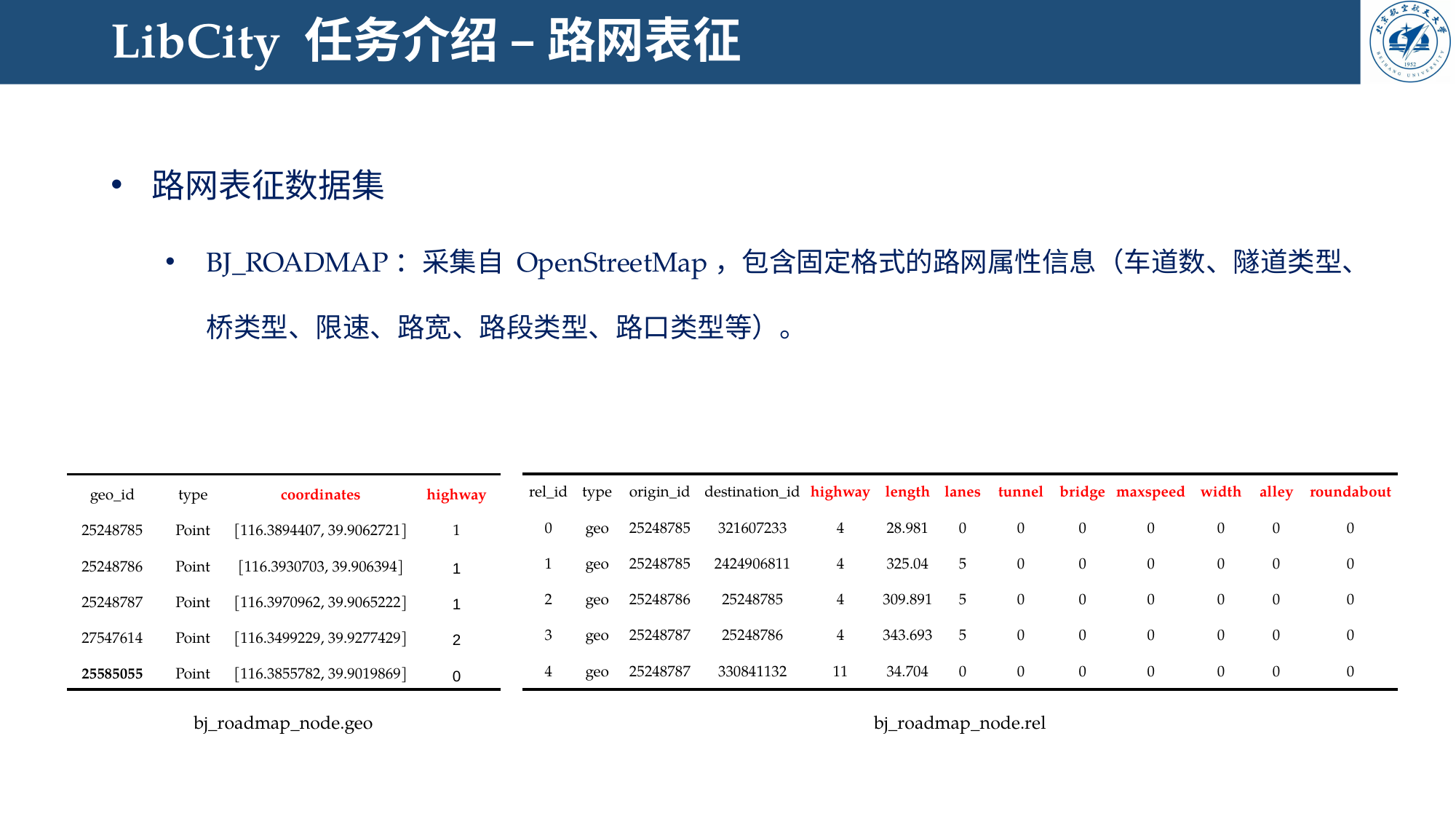

# LibCity 任务介绍 – 路网表征
路网表征数据集
BJ_ROADMAP：采集自 OpenStreetMap，包含固定格式的路网属性信息（车道数、隧道类型、桥类型、限速、路宽、路段类型、路口类型等）。
| rel\_id | type | origin\_id | destination\_id | highway | length | lanes | tunnel | bridge | maxspeed | width | alley | roundabout |
| --- | --- | --- | --- | --- | --- | --- | --- | --- | --- | --- | --- | --- |
| 0 | geo | 25248785 | 321607233 | 4 | 28.981 | 0 | 0 | 0 | 0 | 0 | 0 | 0 |
| 1 | geo | 25248785 | 2424906811 | 4 | 325.04 | 5 | 0 | 0 | 0 | 0 | 0 | 0 |
| 2 | geo | 25248786 | 25248785 | 4 | 309.891 | 5 | 0 | 0 | 0 | 0 | 0 | 0 |
| 3 | geo | 25248787 | 25248786 | 4 | 343.693 | 5 | 0 | 0 | 0 | 0 | 0 | 0 |
| 4 | geo | 25248787 | 330841132 | 11 | 34.704 | 0 | 0 | 0 | 0 | 0 | 0 | 0 |
| geo\_id | type | coordinates | highway |
| --- | --- | --- | --- |
| 25248785 | Point | [116.3894407, 39.9062721] | 1 |
| 25248786 | Point | [116.3930703, 39.906394] | 1 |
| 25248787 | Point | [116.3970962, 39.9065222] | 1 |
| 27547614 | Point | [116.3499229, 39.9277429] | 2 |
| 25585055 | Point | [116.3855782, 39.9019869] | 0 |
bj_roadmap_node.geo
bj_roadmap_node.rel